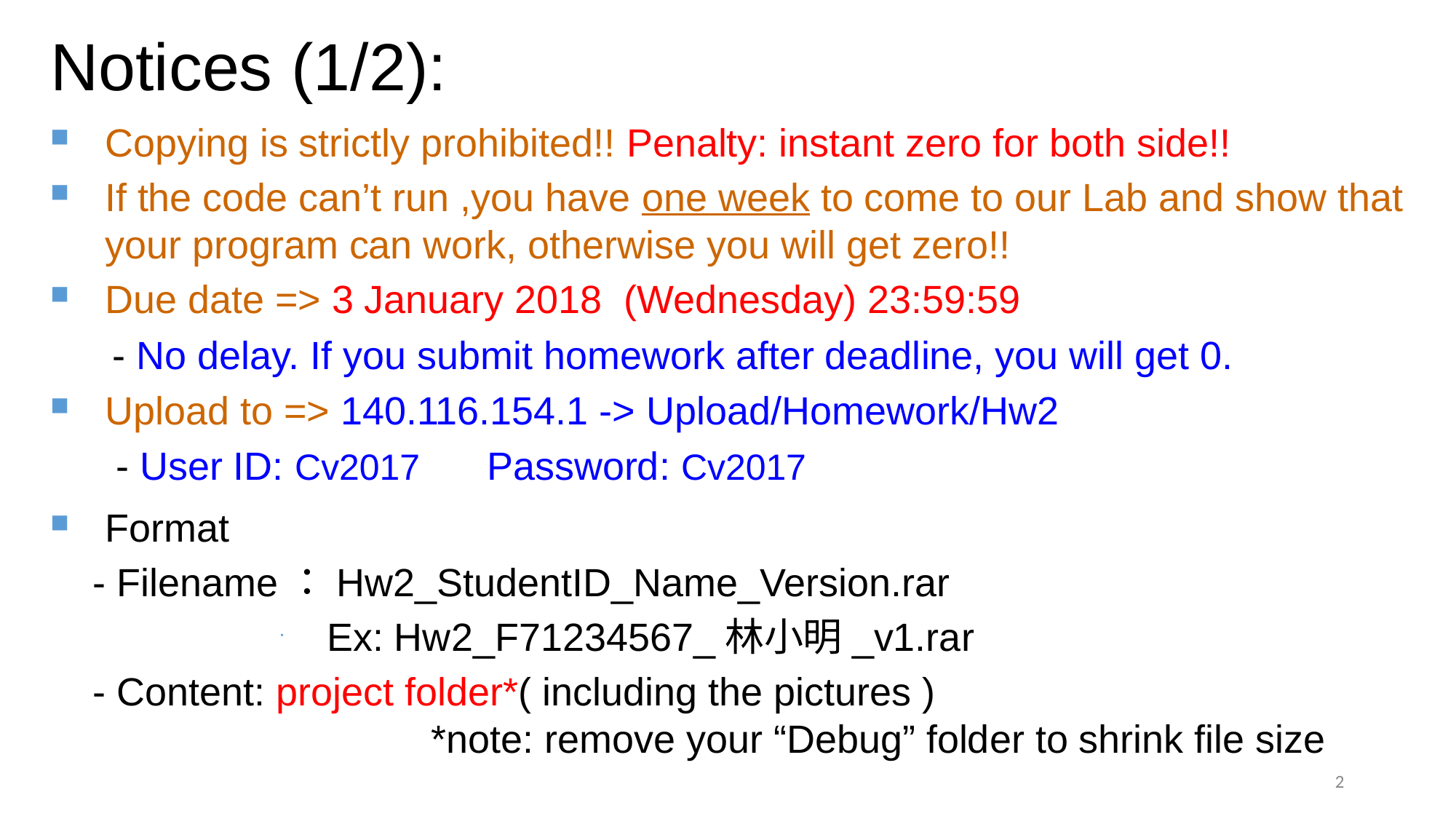

# Notices (1/2):
Copying is strictly prohibited!! Penalty: instant zero for both side!!
If the code can’t run ,you have one week to come to our Lab and show that your program can work, otherwise you will get zero!!
Due date => 3 January 2018  (Wednesday) 23:59:59
     - No delay. If you submit homework after deadline, you will get 0.
Upload to => 140.116.154.1 -> Upload/Homework/Hw2
      - User ID: Cv2017 	Password: Cv2017
Format
- Filename：Hw2_StudentID_Name_Version.rar
   Ex: Hw2_F71234567_林小明_v1.rar
- Content: project folder*( including the pictures )
		        	 *note: remove your “Debug” folder to shrink file size
2